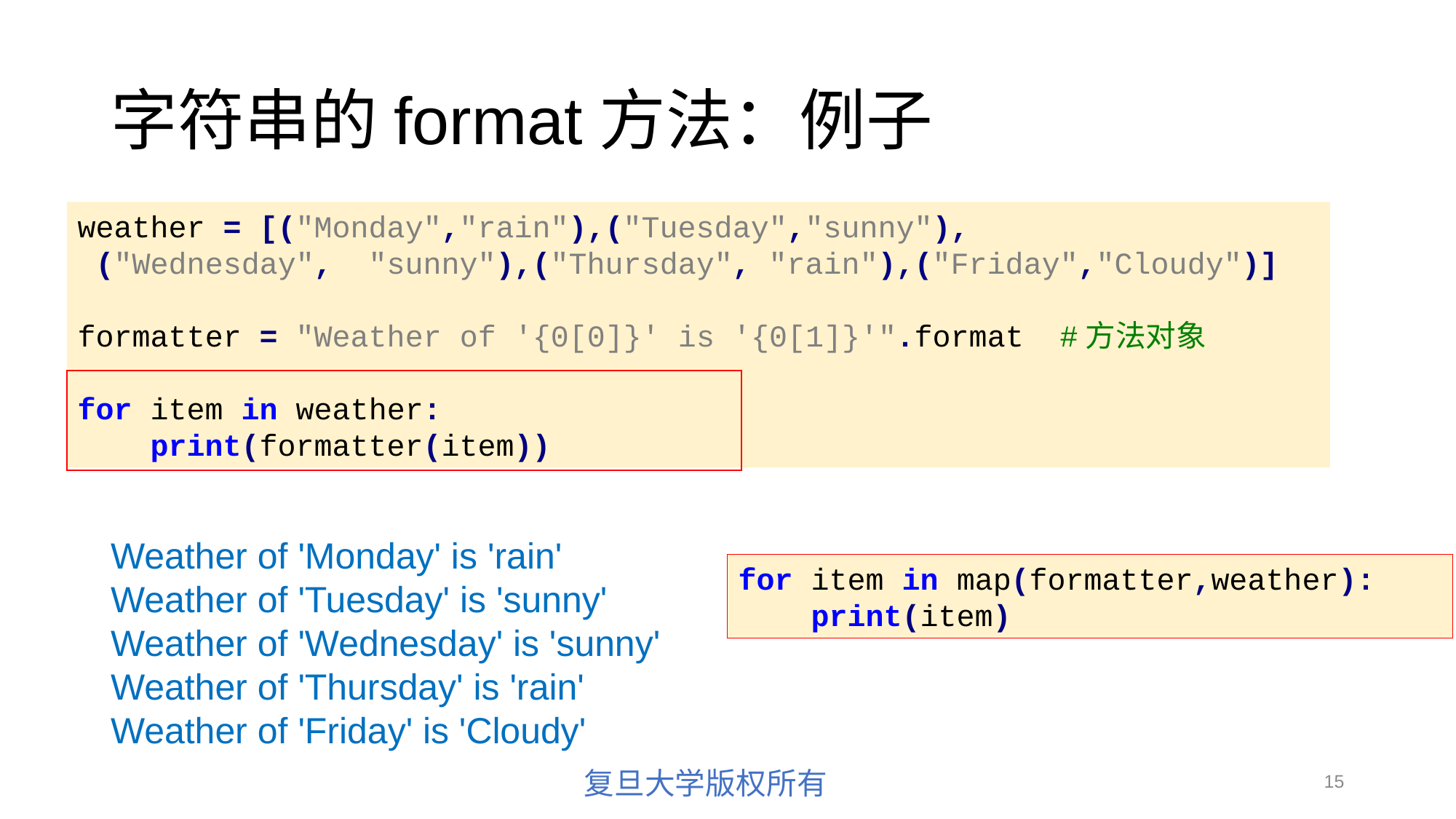

# 字符串的format方法：例子
weather = [("Monday","rain"),("Tuesday","sunny"),
 ("Wednesday",  "sunny"),("Thursday", "rain"),("Friday","Cloudy")]

formatter = "Weather of '{0[0]}' is '{0[1]}'".format  #方法对象

for item in weather:
    print(formatter(item))

Weather of 'Monday' is 'rain'
Weather of 'Tuesday' is 'sunny'
Weather of 'Wednesday' is 'sunny'
Weather of 'Thursday' is 'rain'
Weather of 'Friday' is 'Cloudy'
for item in map(formatter,weather):
    print(item)
15